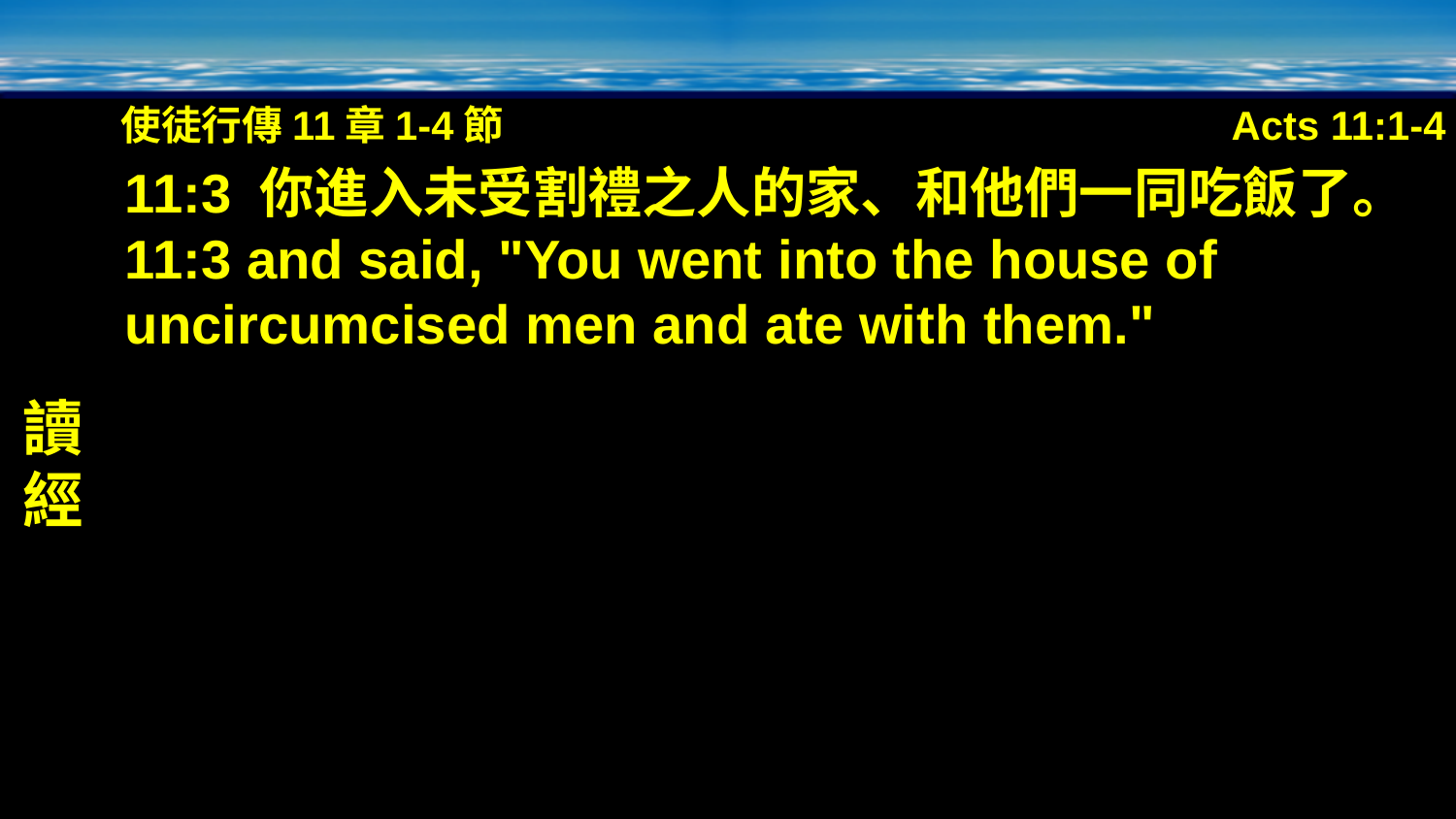

使徒行傳11章1-4節
Acts 11:1-4
讀經
11:3 你進入未受割禮之人的家、和他們一同吃飯了。
11:3 and said, "You went into the house of uncircumcised men and ate with them."